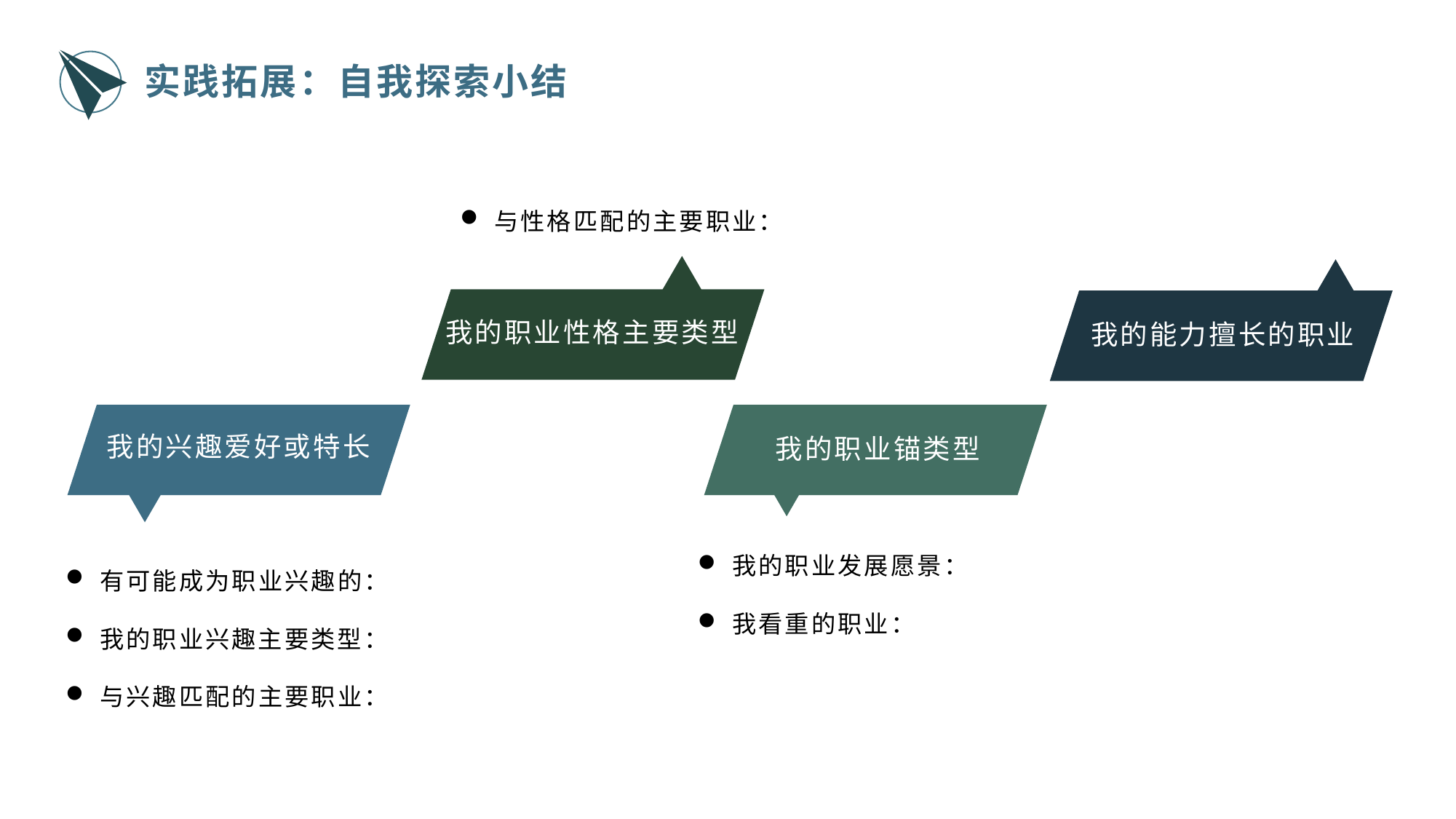

实践拓展：自我探索小结
与性格匹配的主要职业：

我的职业性格主要类型
我的能力擅长的职业

我的兴趣爱好或特长
我的职业锚类型

我的职业发展愿景：
我看重的职业：
有可能成为职业兴趣的：
我的职业兴趣主要类型：
与兴趣匹配的主要职业：